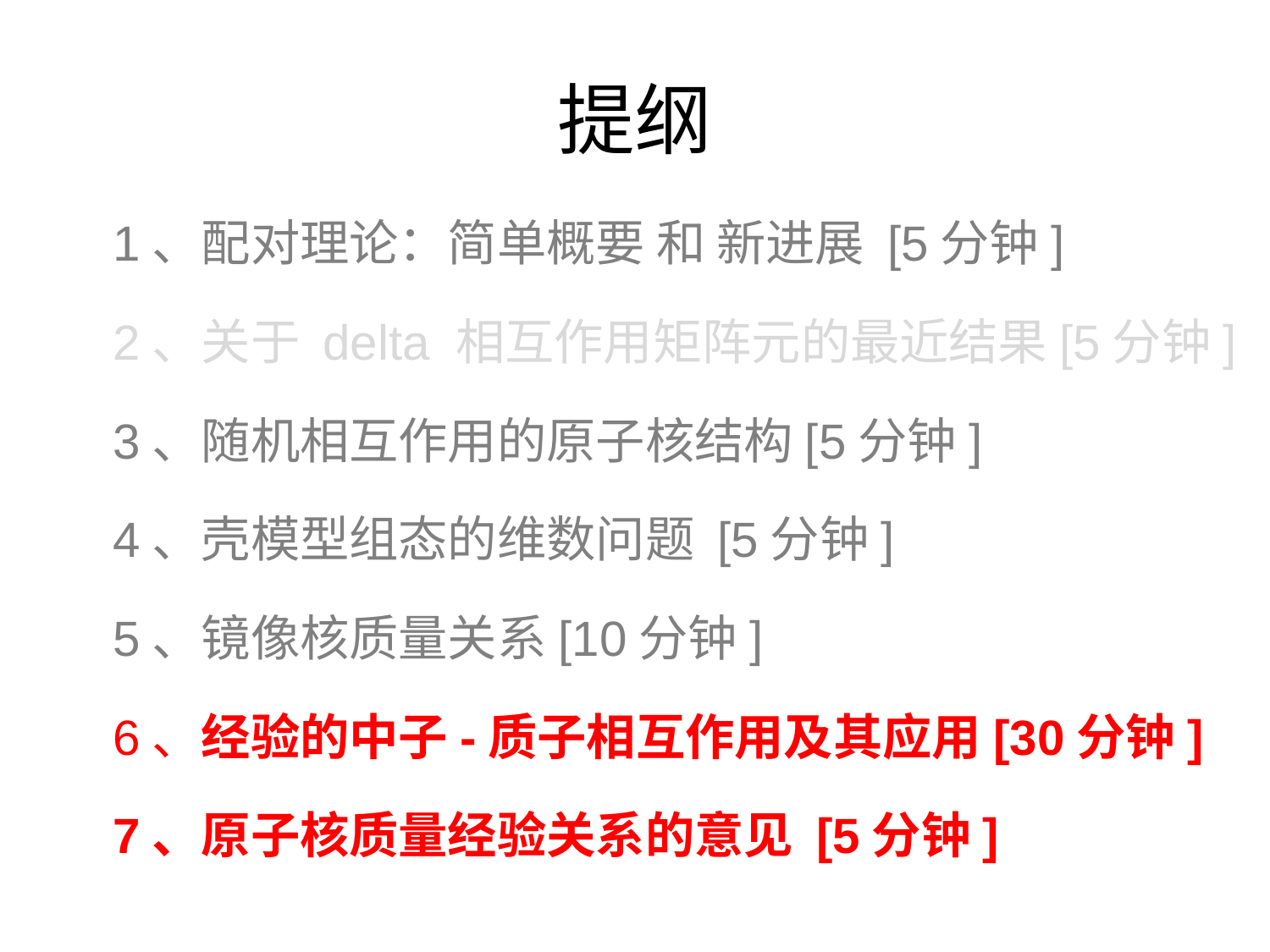

# 提纲
    1、配对理论：简单概要 和 新进展 [5分钟]
    2、关于 delta 相互作用矩阵元的最近结果[5分钟]
    3、随机相互作用的原子核结构[5分钟]
    4、壳模型组态的维数问题 [5分钟]
    5、镜像核质量关系[10分钟]
    6、经验的中子-质子相互作用及其应用[30分钟]
    7、原子核质量经验关系的意见 [5分钟]